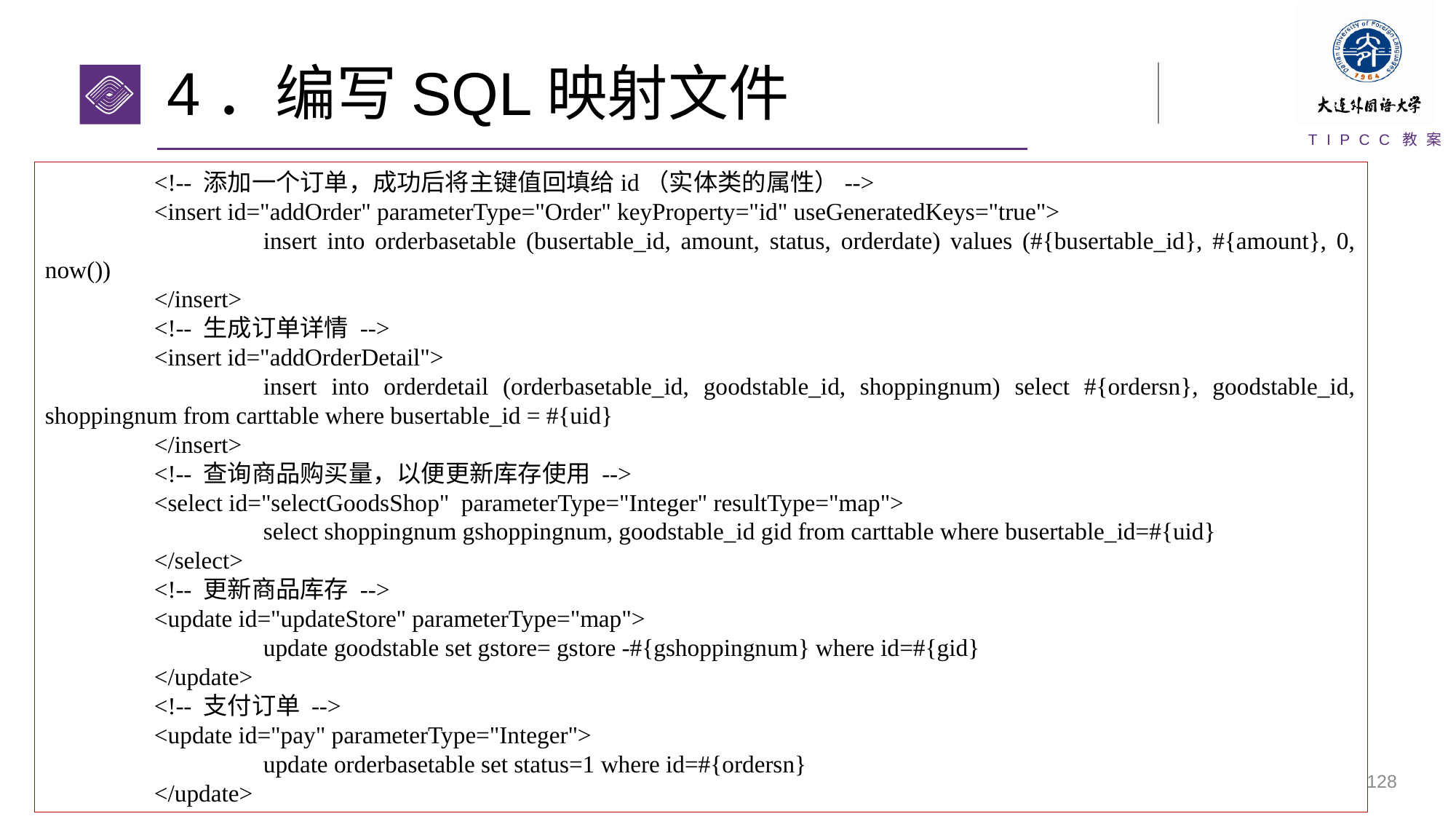

# 4．编写SQL映射文件
	<!-- 添加一个订单，成功后将主键值回填给id（实体类的属性）-->
	<insert id="addOrder" parameterType="Order" keyProperty="id" useGeneratedKeys="true">
		insert into orderbasetable (busertable_id, amount, status, orderdate) values (#{busertable_id}, #{amount}, 0, now())
	</insert>
	<!-- 生成订单详情 -->
	<insert id="addOrderDetail">
		insert into orderdetail (orderbasetable_id, goodstable_id, shoppingnum) select #{ordersn}, goodstable_id, shoppingnum from carttable where busertable_id = #{uid}
	</insert>
	<!-- 查询商品购买量，以便更新库存使用 -->
	<select id="selectGoodsShop"  parameterType="Integer" resultType="map">
		select shoppingnum gshoppingnum, goodstable_id gid from carttable where busertable_id=#{uid}
	</select>
	<!-- 更新商品库存 -->
	<update id="updateStore" parameterType="map">
		update goodstable set gstore= gstore -#{gshoppingnum} where id=#{gid}
	</update>
	<!-- 支付订单 -->
	<update id="pay" parameterType="Integer">
		update orderbasetable set status=1 where id=#{ordersn}
	</update>
128